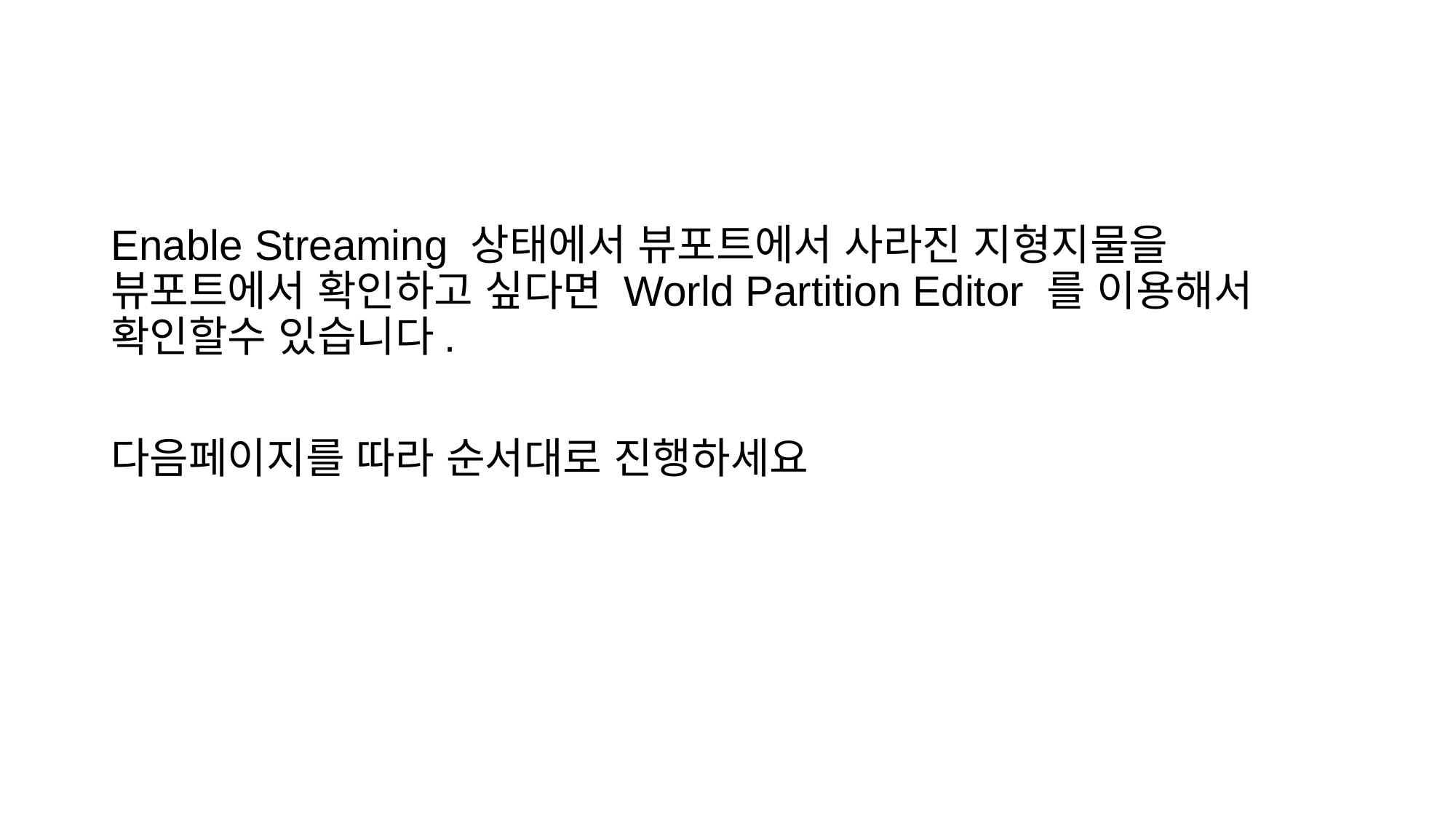

Enable Streaming 상태에서 뷰포트에서 사라진 지형지물을 뷰포트에서 확인하고 싶다면 World Partition Editor 를 이용해서 확인할수 있습니다.

다음페이지를 따라 순서대로 진행하세요